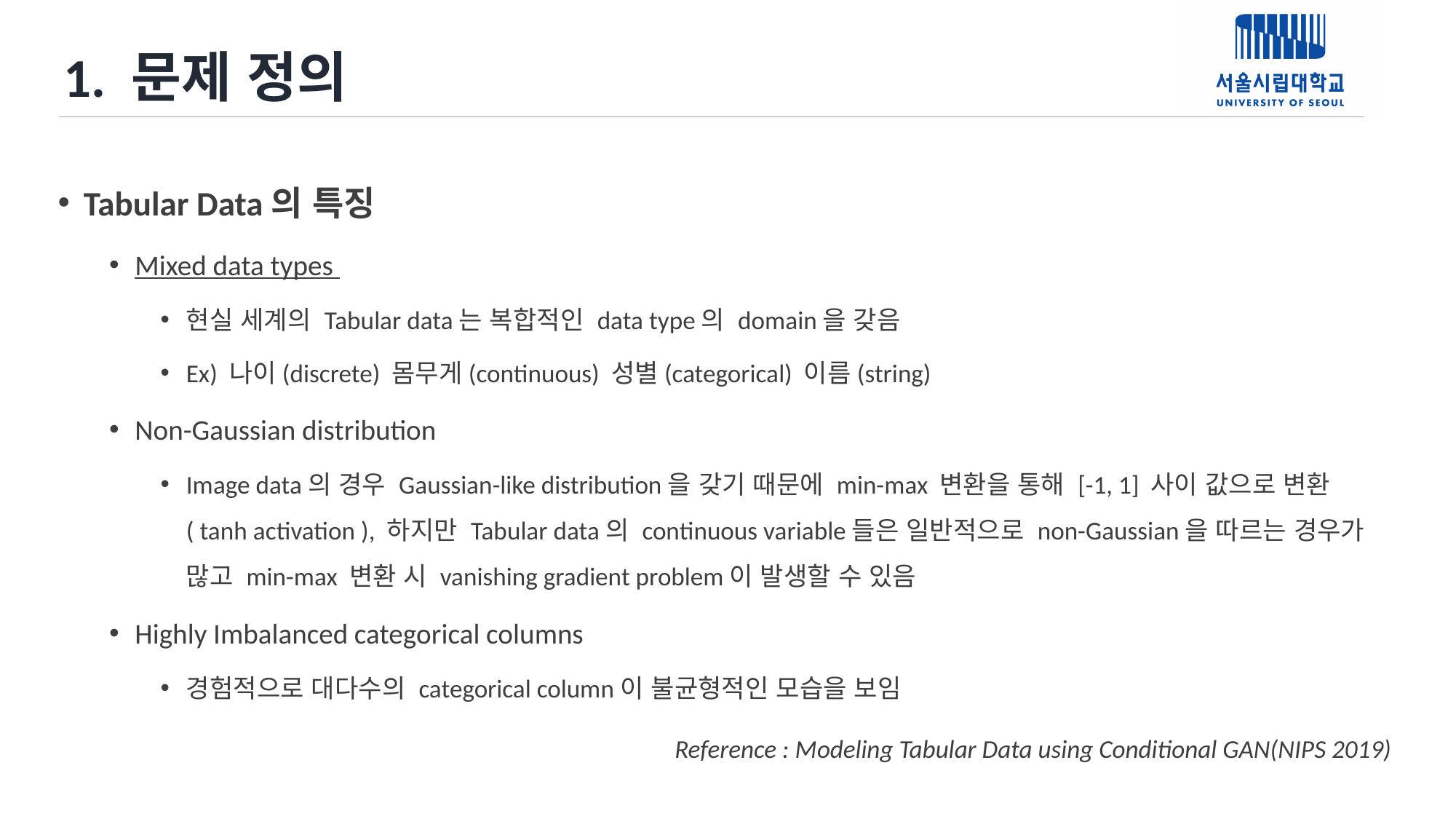

# 1. 문제 정의
Tabular Data의 특징
Mixed data types
현실 세계의 Tabular data는 복합적인 data type의 domain을 갖음
Ex) 나이(discrete) 몸무게(continuous) 성별(categorical) 이름(string)
Non-Gaussian distribution
Image data의 경우 Gaussian-like distribution을 갖기 때문에 min-max 변환을 통해 [-1, 1] 사이 값으로 변환 ( tanh activation ), 하지만 Tabular data의 continuous variable들은 일반적으로 non-Gaussian을 따르는 경우가 많고 min-max 변환 시 vanishing gradient problem이 발생할 수 있음
Highly Imbalanced categorical columns
경험적으로 대다수의 categorical column이 불균형적인 모습을 보임
Reference : Modeling Tabular Data using Conditional GAN(NIPS 2019)